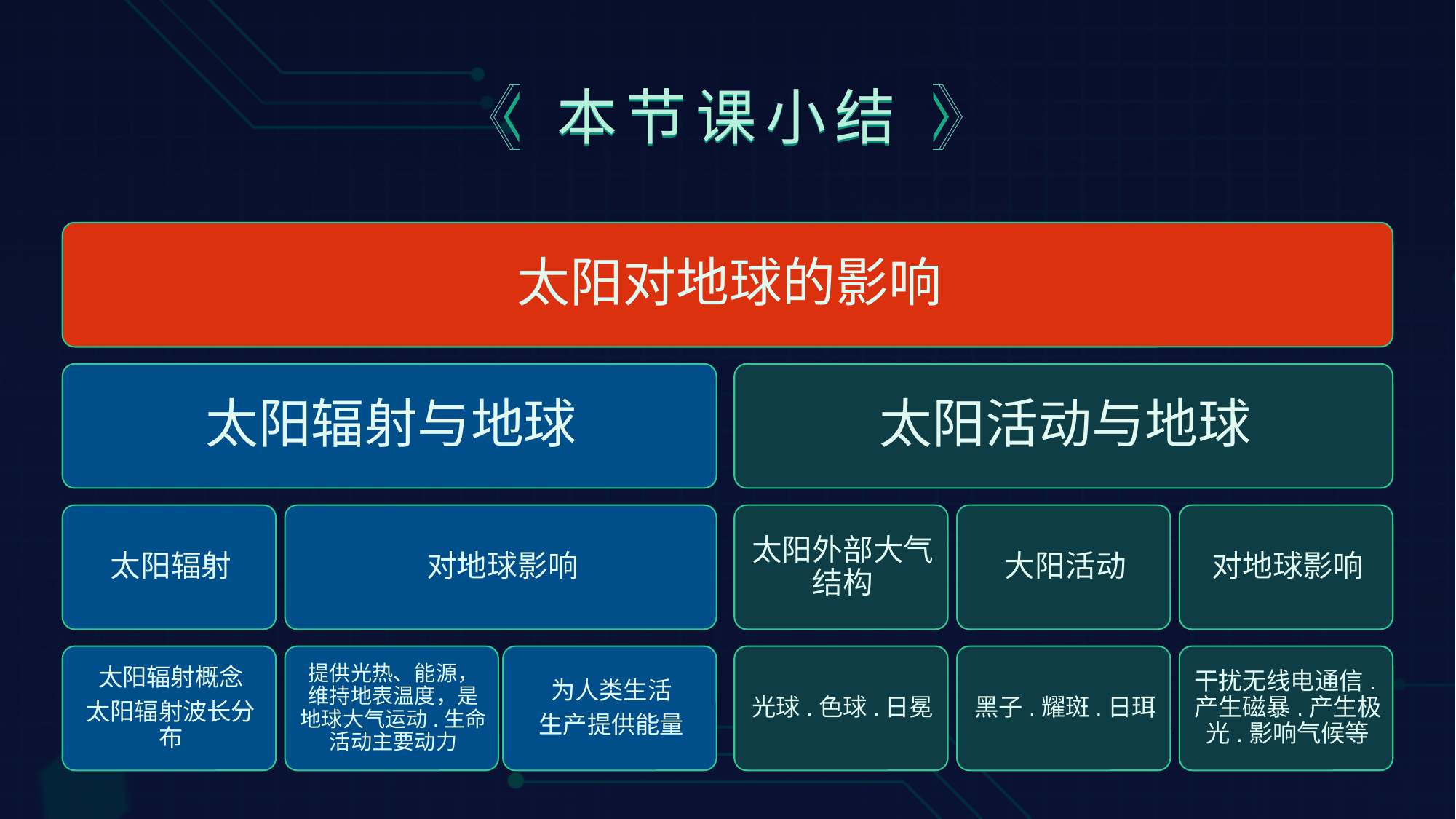

本节课小结
本节课小结

太阳对地球的影响
太阳辐射与地球
太阳辐射
太阳辐射概念
太阳辐射波长分布
对地球影响
提供光热、能源，维持地表温度，是地球大气运动.生命活动主要动力
为人类生活
生产提供能量
太阳活动与地球
太阳外部大气结构
光球.色球.日冕
大阳活动
黑子.耀斑.日珥
对地球影响
干扰无线电通信.产生磁暴.产生极光.影响气候等